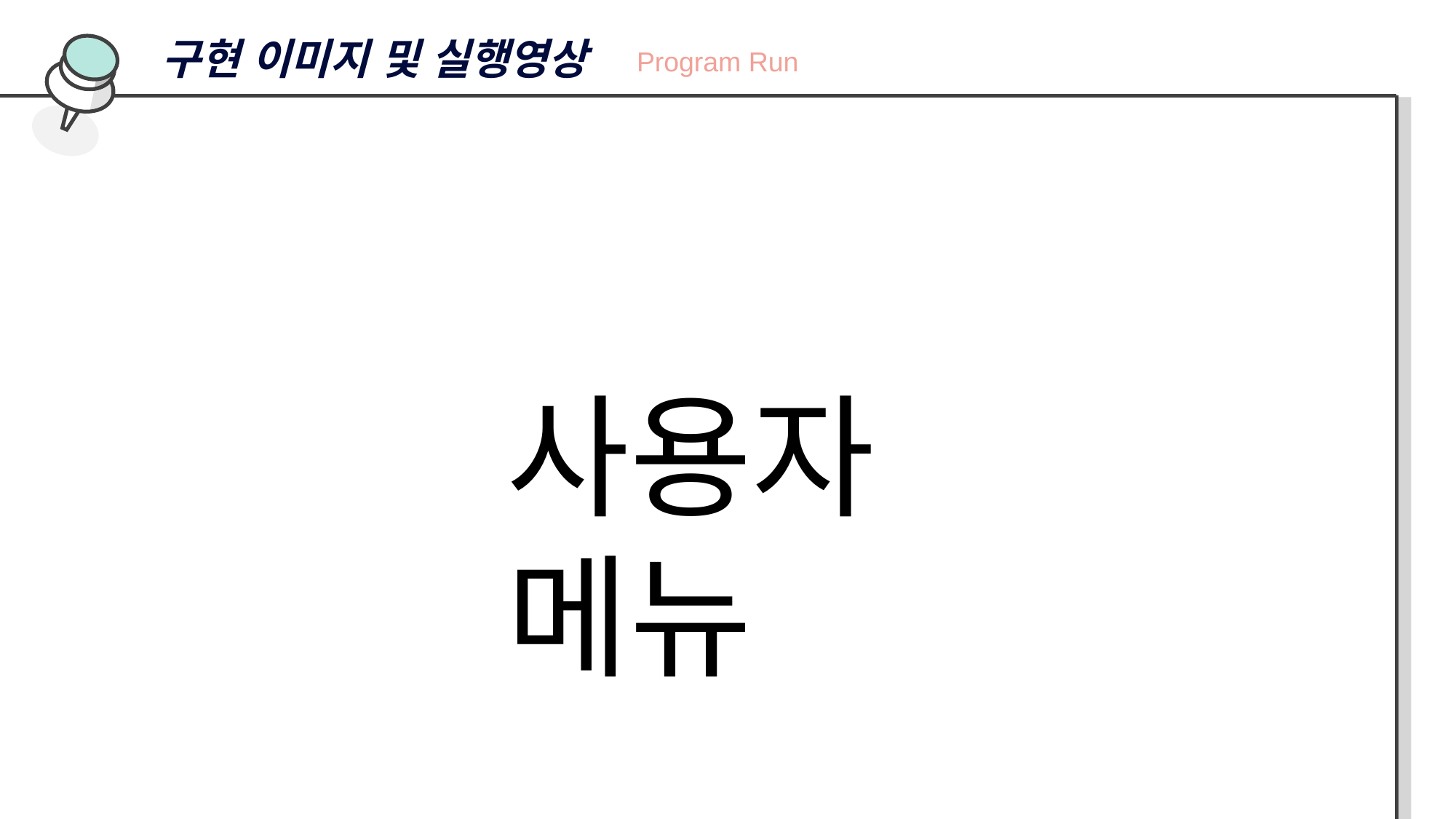

구현 이미지 및 실행영상

Program Run

사용자 메뉴